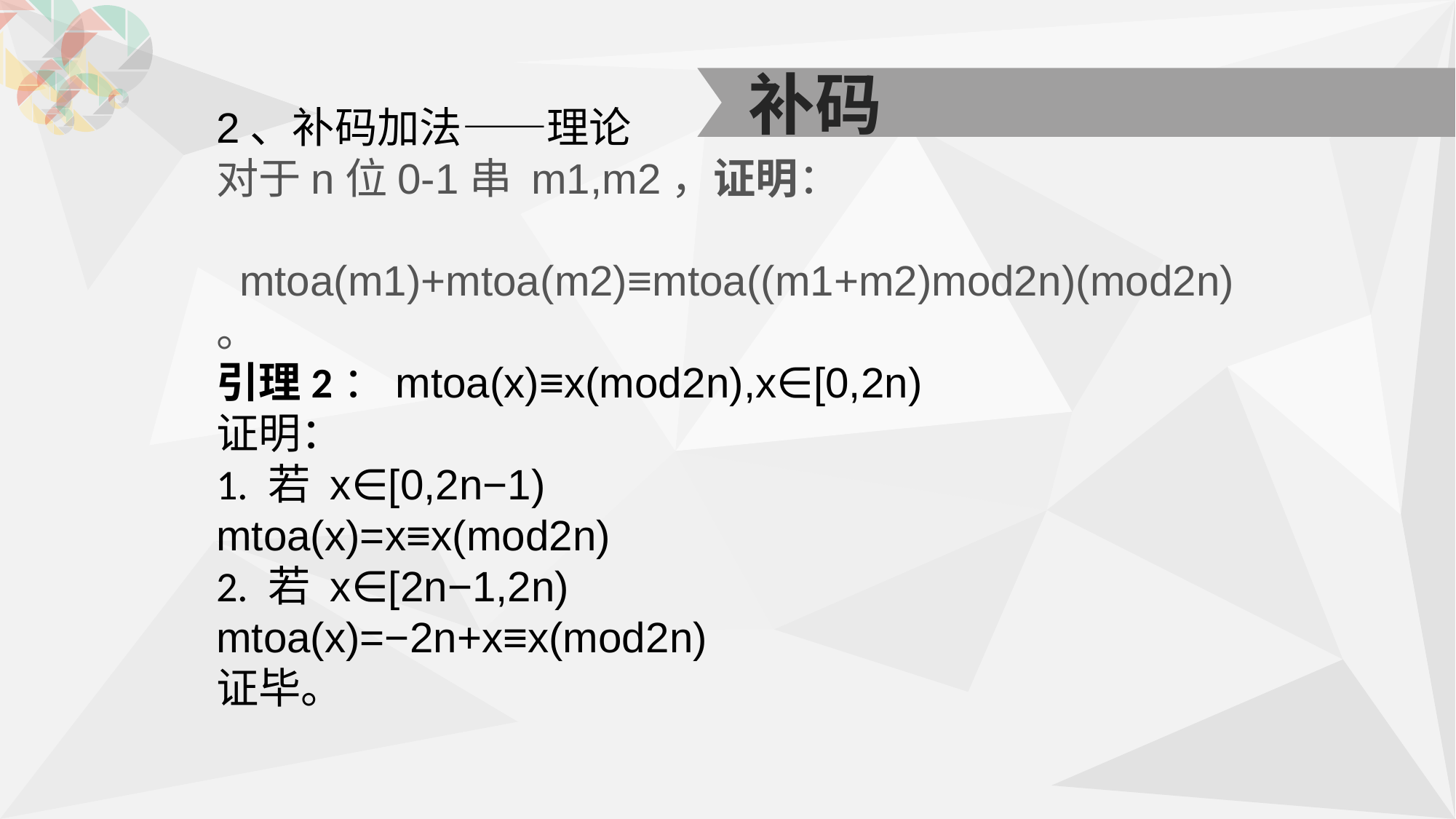

补码

2、补码加法——理论
对于n位0-1串 m1,m2，证明：
mtoa(m1)+mtoa(m2)≡mtoa((m1+m2)mod2n)(mod2n)
。
引理2：mtoa(x)≡x(mod2n),x∈[0,2n) 
证明： 
1. 若 x∈[0,2n−1) 
mtoa(x)=x≡x(mod2n) 
2. 若 x∈[2n−1,2n) 
mtoa(x)=−2n+x≡x(mod2n) 
证毕。